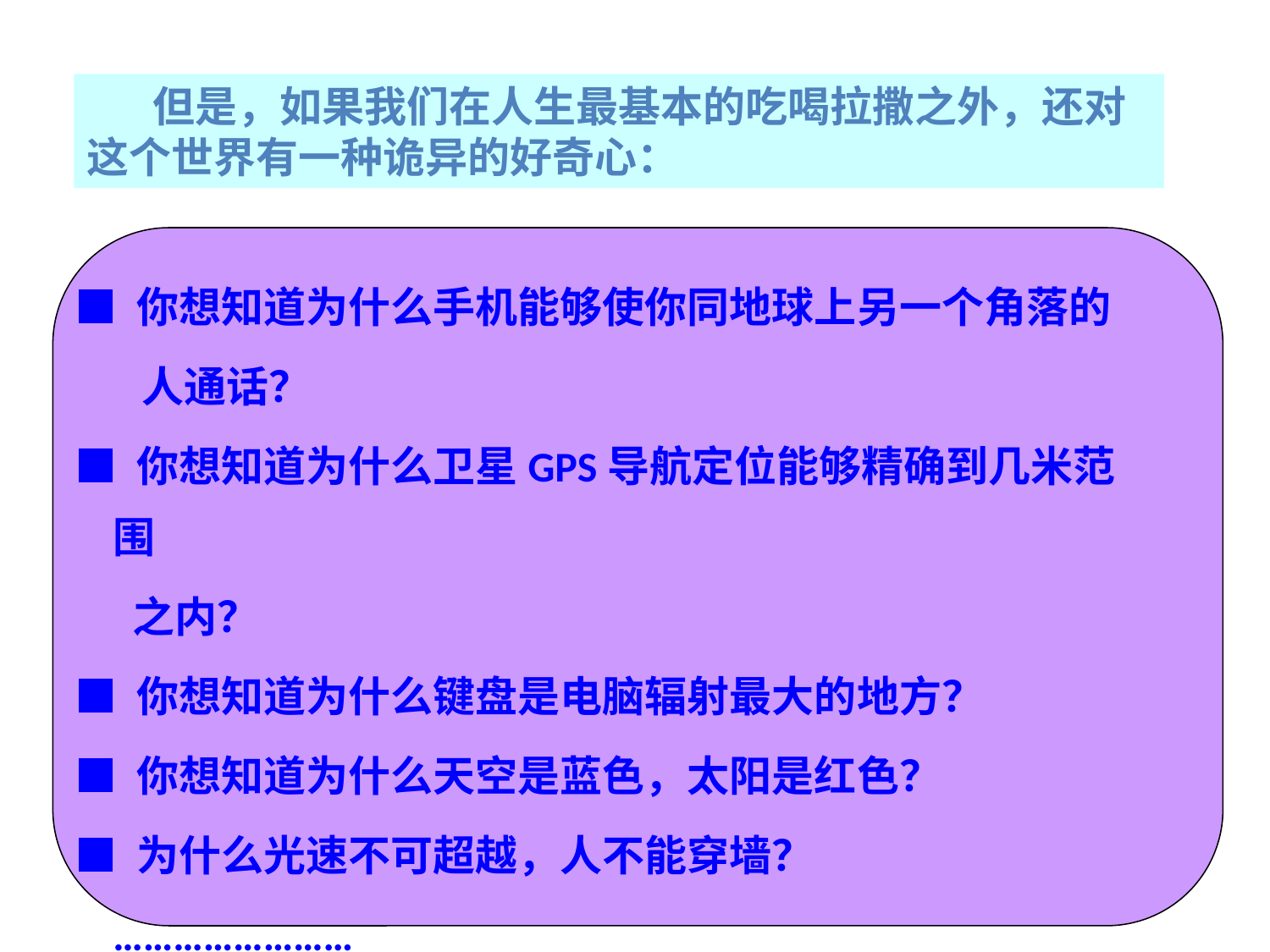

但是，如果我们在人生最基本的吃喝拉撒之外，还对这个世界有一种诡异的好奇心：

 ■ 你想知道为什么手机能够使你同地球上另一个角落的
       人通话？
 ■ 你想知道为什么卫星GPS导航定位能够精确到几米范围
      之内？
 ■ 你想知道为什么键盘是电脑辐射最大的地方？
 ■ 你想知道为什么天空是蓝色，太阳是红色？
 ■ 为什么光速不可超越，人不能穿墙？
     ……………………